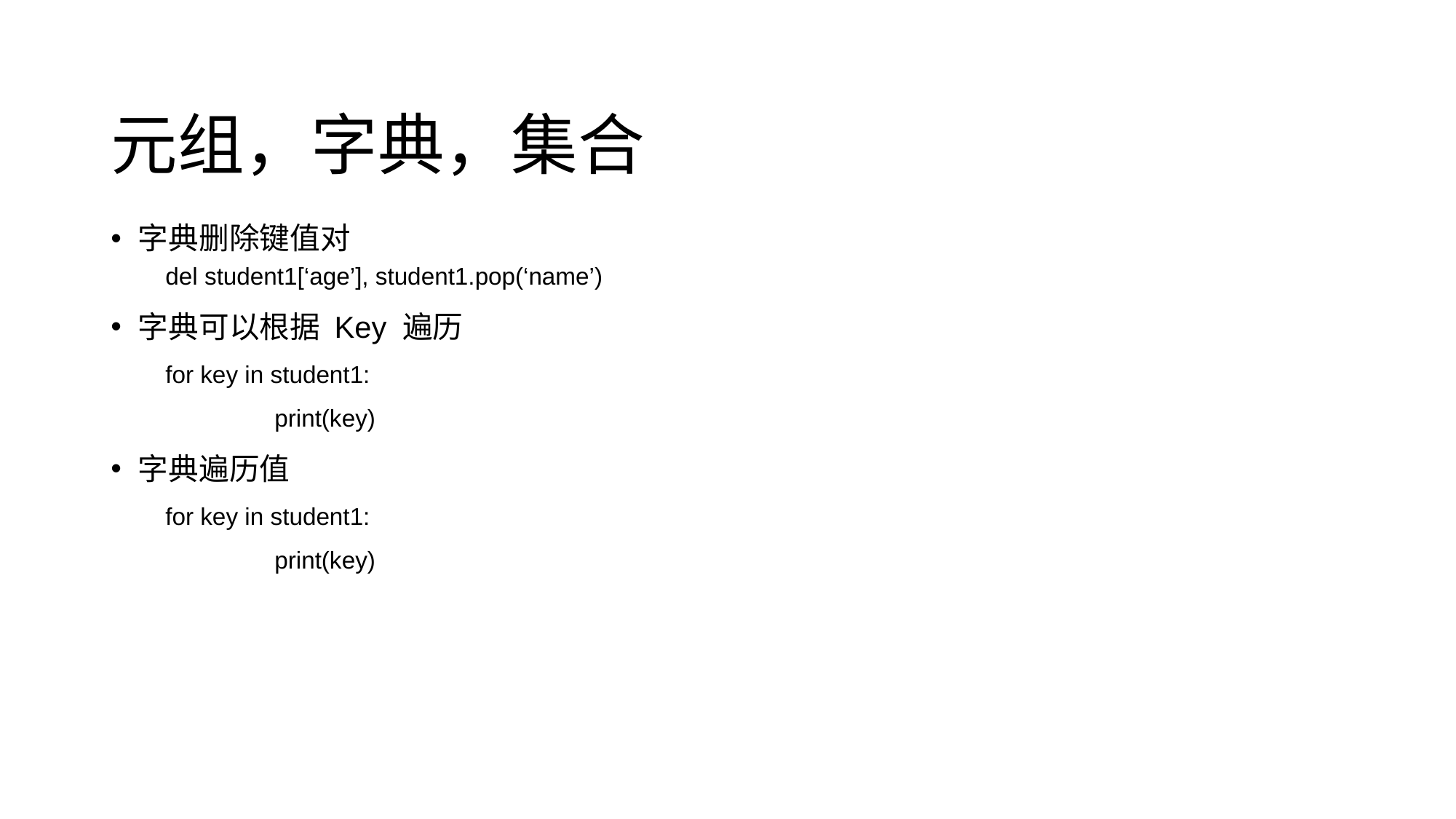

# 元组，字典，集合
字典删除键值对
del student1[‘age’], student1.pop(‘name’)
字典可以根据 Key 遍历
for key in student1:
	print(key)
字典遍历值
for key in student1:
	print(key)